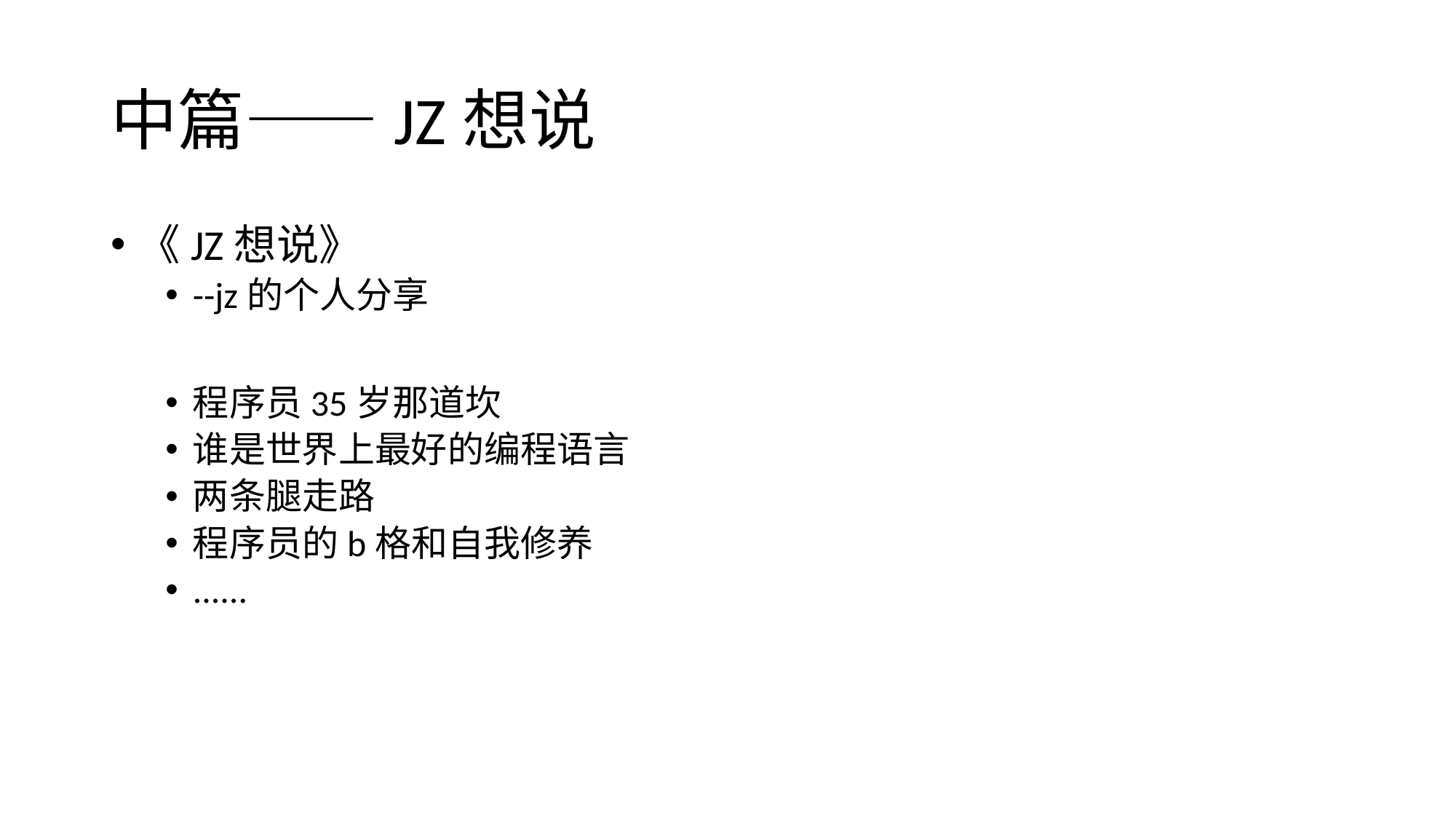

# 中篇——JZ想说
《JZ想说》
--jz的个人分享

程序员35岁那道坎
谁是世界上最好的编程语言
两条腿走路
程序员的b格和自我修养
......